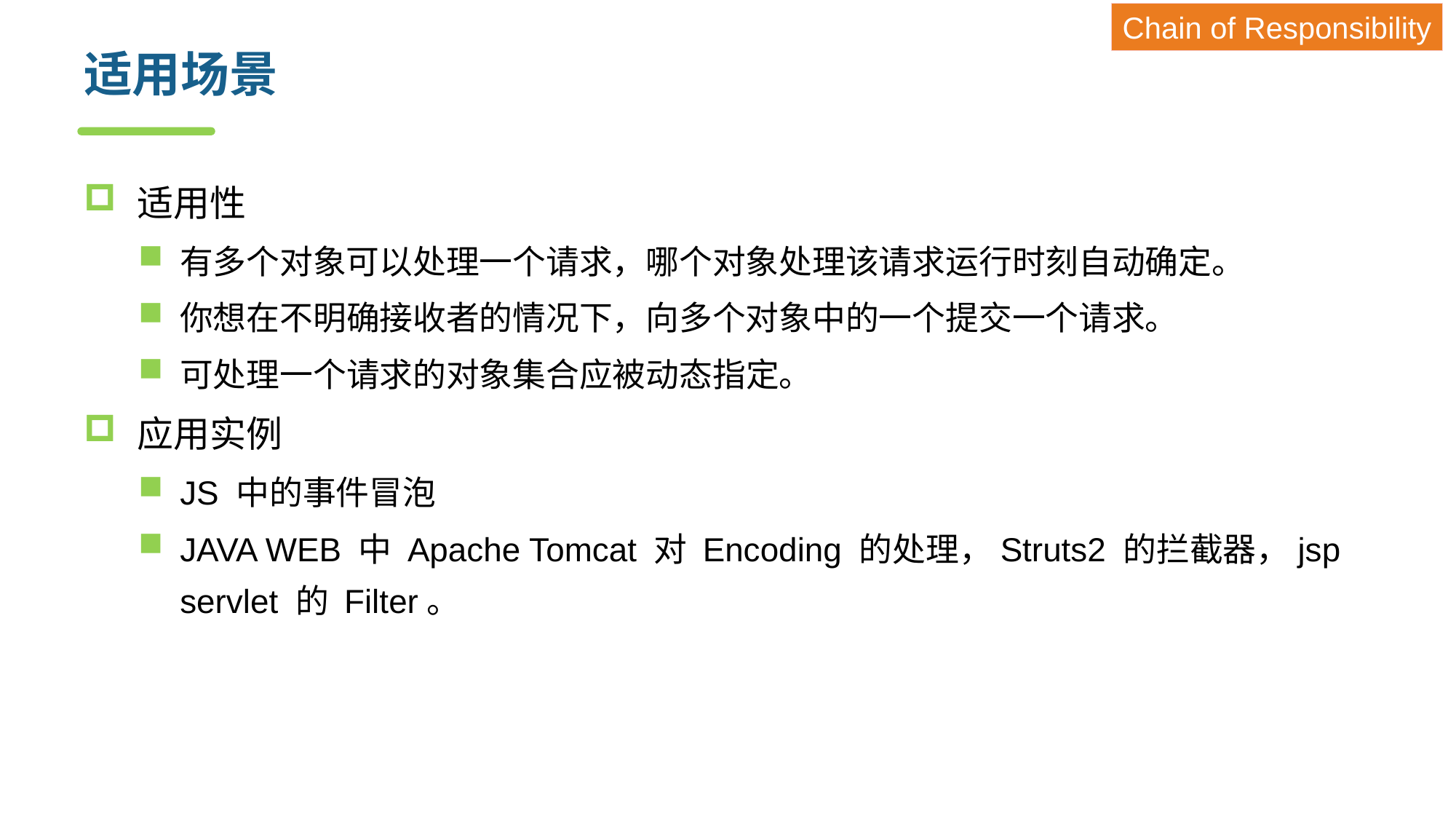

Chain of Responsibility
# 适用场景
适用性
有多个对象可以处理一个请求，哪个对象处理该请求运行时刻自动确定。
你想在不明确接收者的情况下，向多个对象中的一个提交一个请求。
可处理一个请求的对象集合应被动态指定。
应用实例
JS 中的事件冒泡
JAVA WEB 中 Apache Tomcat 对 Encoding 的处理，Struts2 的拦截器，jsp servlet 的 Filter。
177